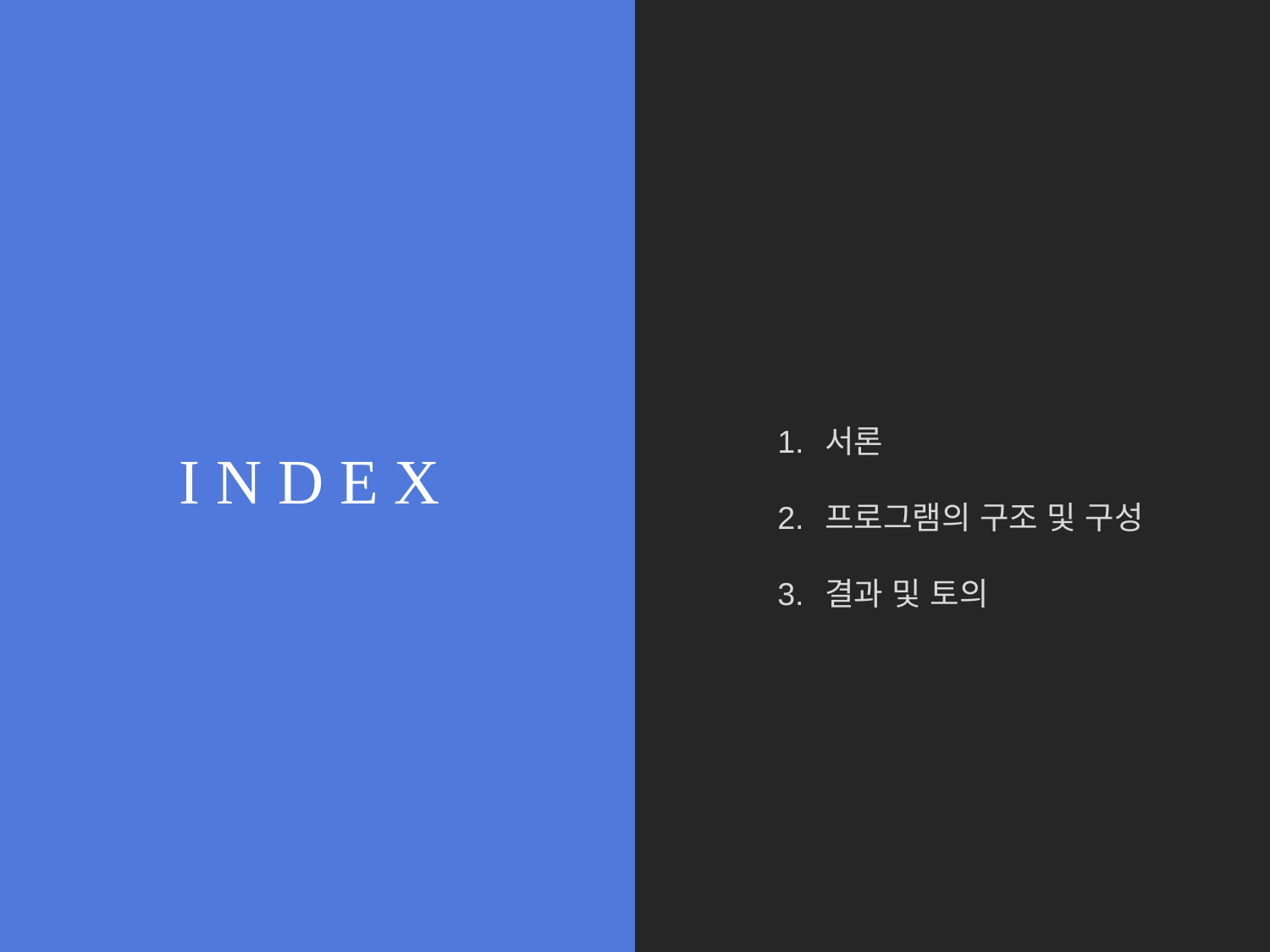

서론

프로그램의 구조 및 구성

결과 및 토의
I N D E X